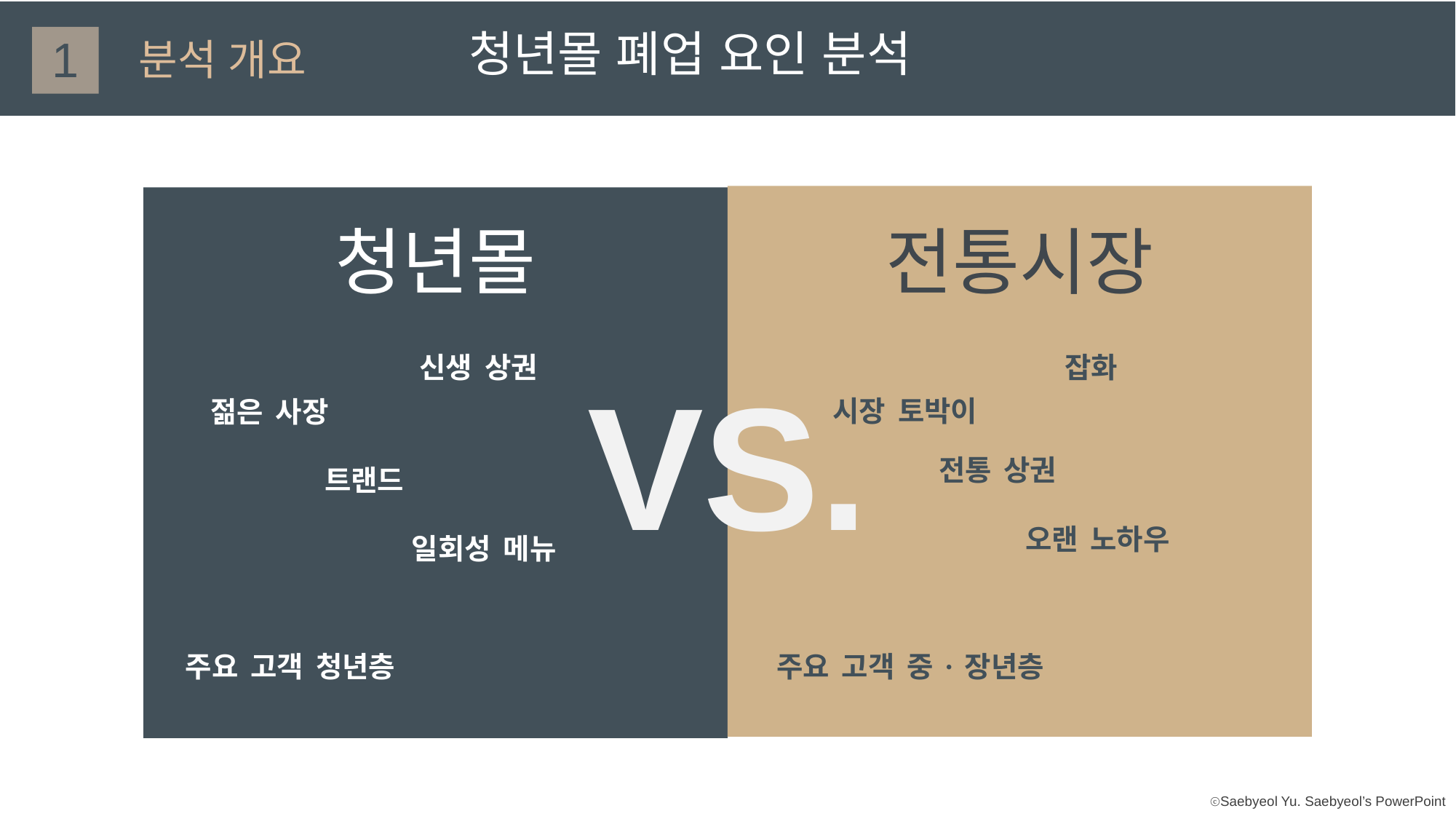

청년몰 폐업 요인 분석
1

분석 개요

청년몰
전통시장
신생 상권
잡화
VS.
시장 토박이
젊은 사장
전통 상권
트랜드
오랜 노하우
일회성 메뉴
주요 고객 청년층
주요 고객 중·장년층